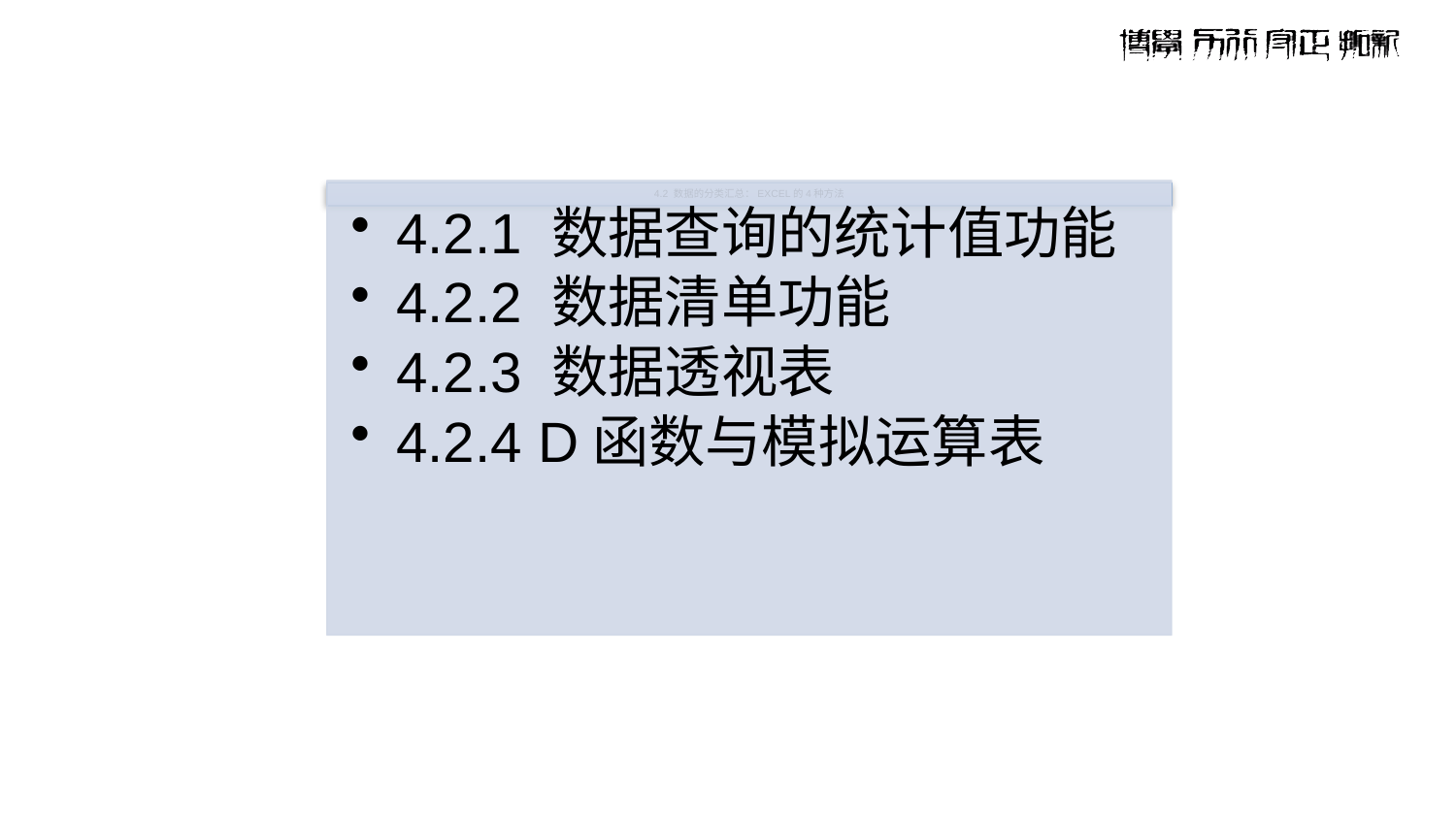

4.2 数据的分类汇总：EXCEL的4种方法
4.2.1 数据查询的统计值功能
4.2.2 数据清单功能
4.2.3 数据透视表
4.2.4 D函数与模拟运算表